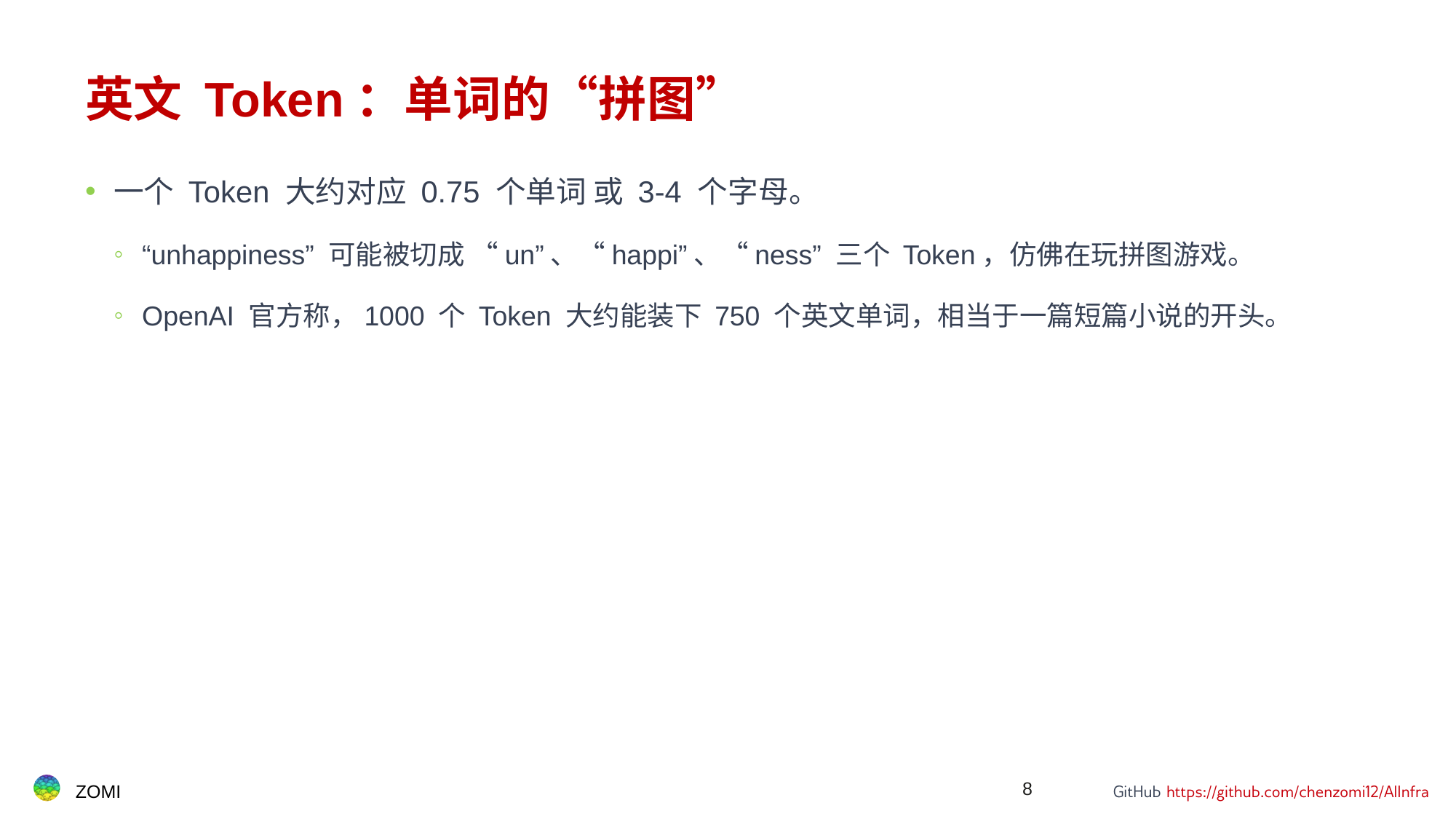

# 英文 Token：单词的“拼图”
一个 Token 大约对应 0.75 个单词 或 3-4 个字母。
“unhappiness” 可能被切成 “un”、“happi”、“ness” 三个 Token，仿佛在玩拼图游戏。
OpenAI 官方称，1000 个 Token 大约能装下 750 个英文单词，相当于一篇短篇小说的开头。